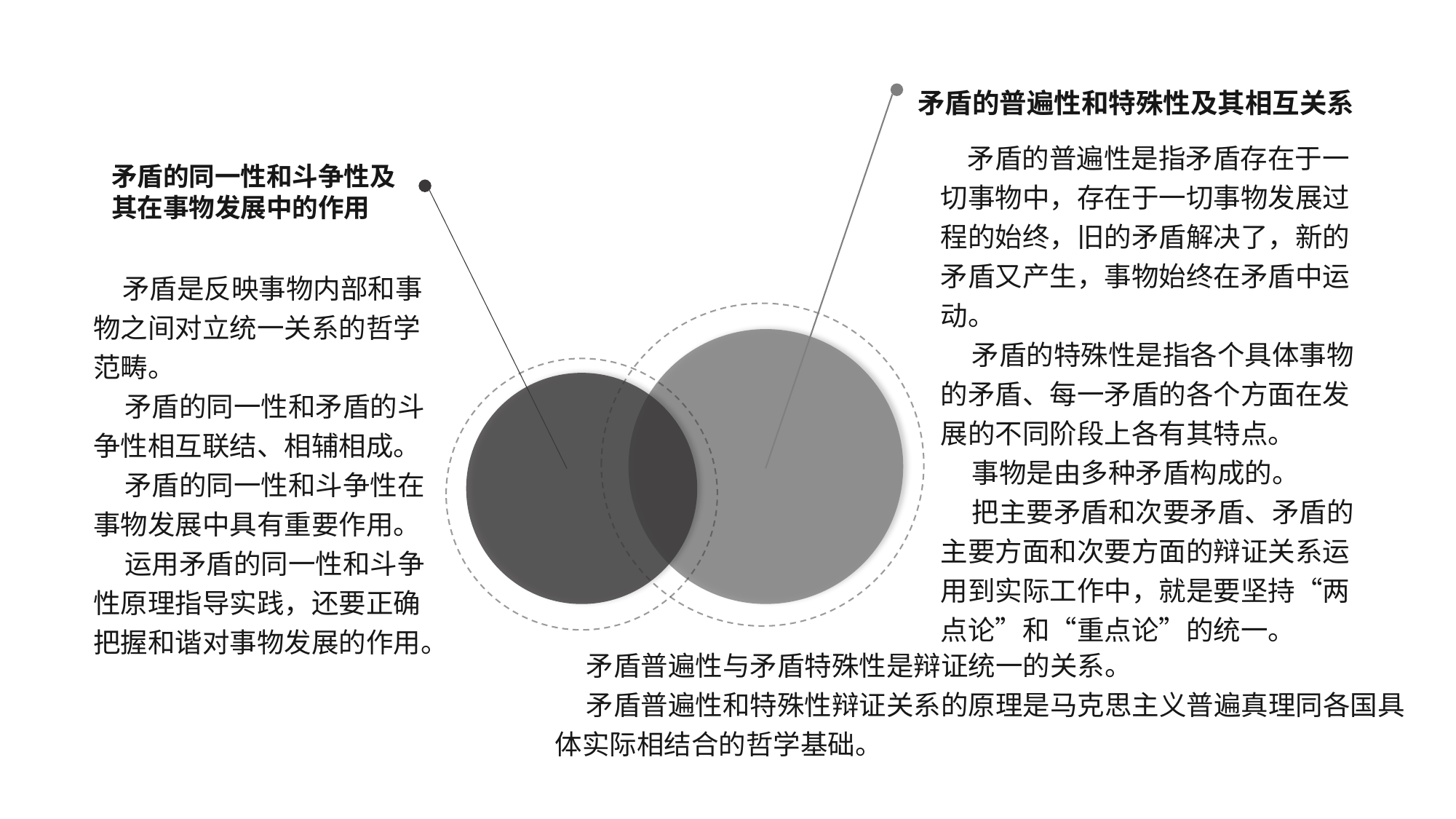

矛盾的普遍性和特殊性及其相互关系

    矛盾的普遍性是指矛盾存在于一切事物中，存在于一切事物发展过程的始终，旧的矛盾解决了，新的矛盾又产生，事物始终在矛盾中运动。
    矛盾的特殊性是指各个具体事物的矛盾、每一矛盾的各个方面在发展的不同阶段上各有其特点。
    事物是由多种矛盾构成的。
    把主要矛盾和次要矛盾、矛盾的主要方面和次要方面的辩证关系运用到实际工作中，就是要坚持“两点论”和“重点论”的统一。

矛盾的同一性和斗争性及
其在事物发展中的作用
    矛盾是反映事物内部和事物之间对立统一关系的哲学范畴。
    矛盾的同一性和矛盾的斗争性相互联结、相辅相成。
    矛盾的同一性和斗争性在事物发展中具有重要作用。
    运用矛盾的同一性和斗争性原理指导实践，还要正确把握和谐对事物发展的作用。
    矛盾普遍性与矛盾特殊性是辩证统一的关系。
    矛盾普遍性和特殊性辩证关系的原理是马克思主义普遍真理同各国具体实际相结合的哲学基础。